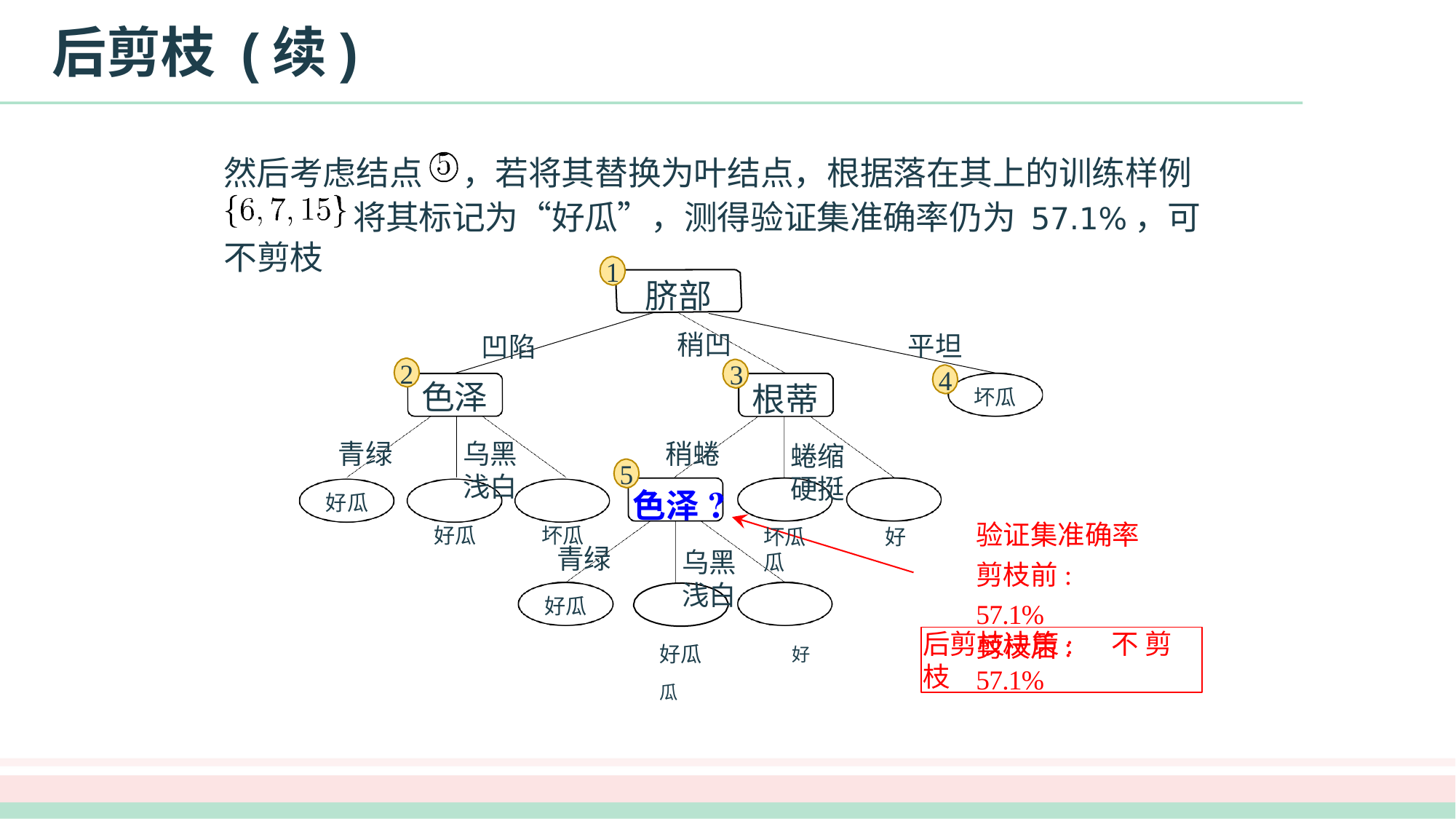

# 后剪枝 (续)
然后考虑结点	，若将其替换为叶结点，根据落在其上的训练样例 将其标记为“好瓜”，测得验证集准确率仍为 57.1%，可

不剪枝
1

脐部

凹陷
色泽
乌黑	浅白
好瓜	坏瓜
稍凹
3
平坦
4
2

根蒂
蜷缩	硬挺
坏瓜	好瓜
坏瓜
稍蜷
青绿
好瓜
5

色泽?
乌黑	浅白
好瓜	好瓜
验证集准确率
剪枝前:  57.1%
剪枝后:  57.1%

青绿
好瓜

后剪枝决策:  不剪枝